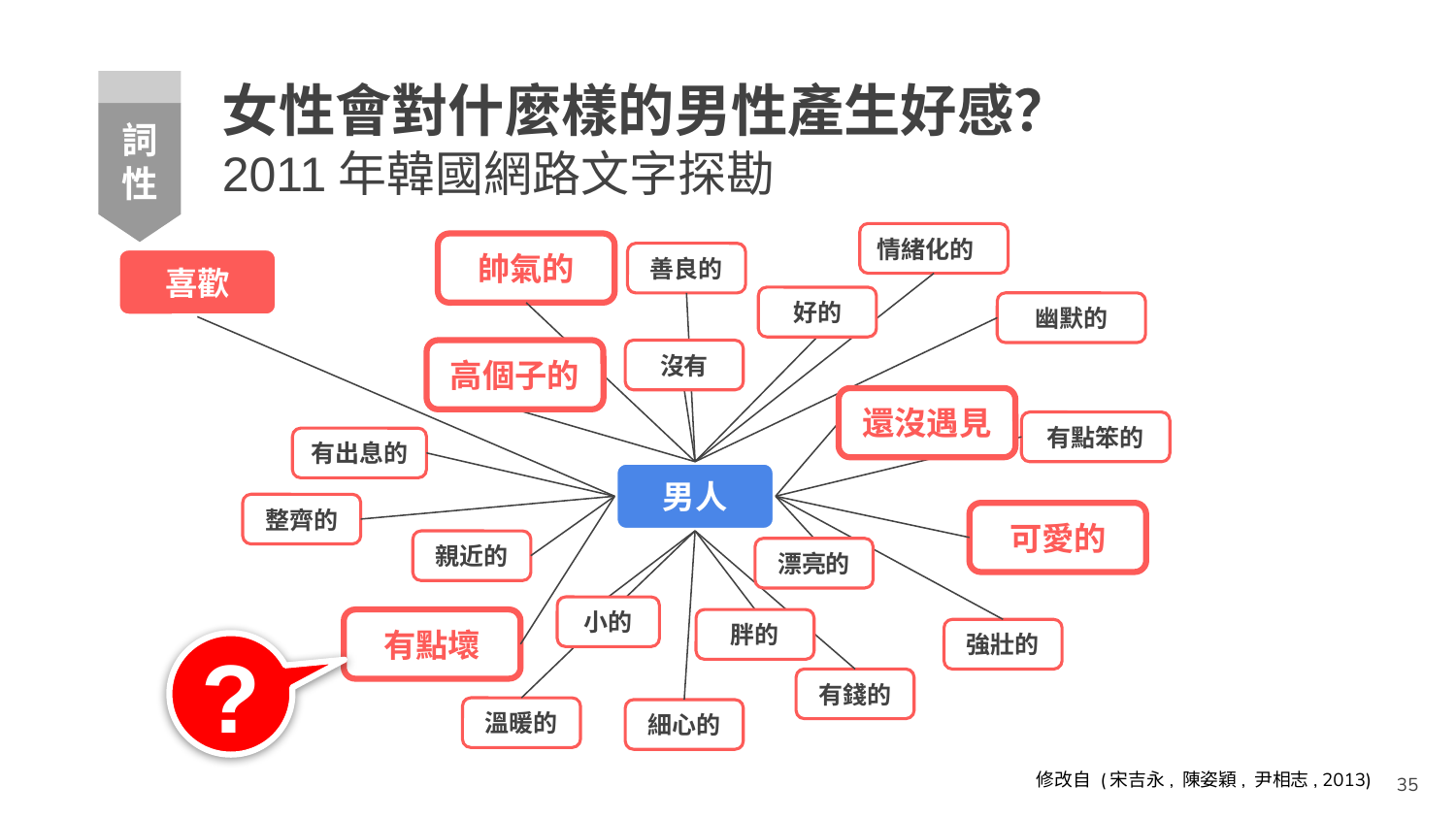

# 女性會對什麼樣的男性產生好感？
2011年韓國網路文字探勘

詞性

情緒化的
帥氣的
善良的
喜歡
好的
幽默的
高個子的
沒有
還沒遇見
有點笨的
有出息的
男人
整齊的
可愛的
親近的
漂亮的
小的
有點壞
胖的
強壯的
?
有錢的
溫暖的
細心的
35
修改自 (宋吉永, 陳姿穎, 尹相志, 2013)